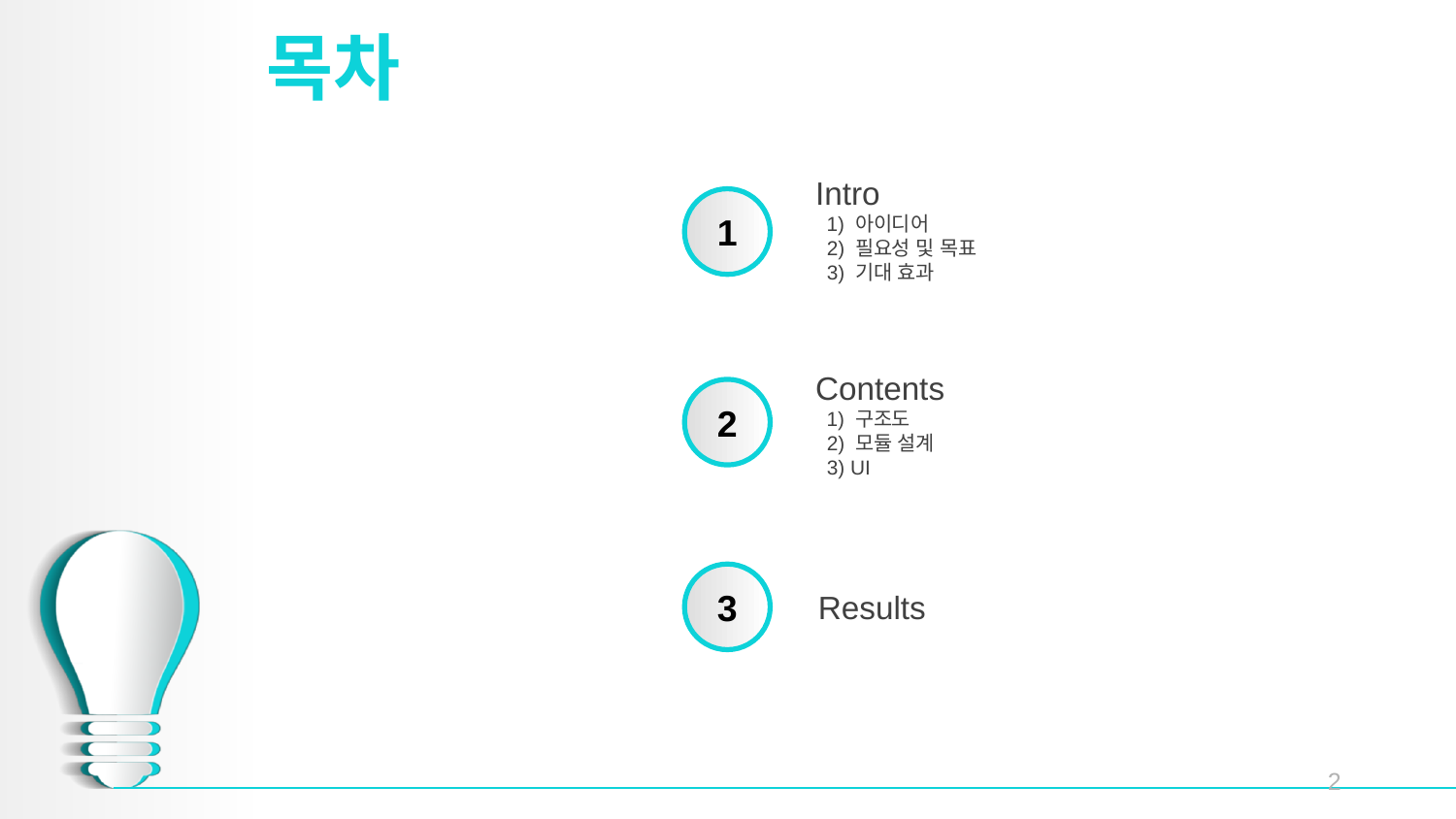

# 목차
Intro
  1) 아이디어
  2) 필요성 및 목표
  3) 기대 효과

1
Contents
  1) 구조도
  2) 모듈 설계
  3) UI

2

3
Results
2